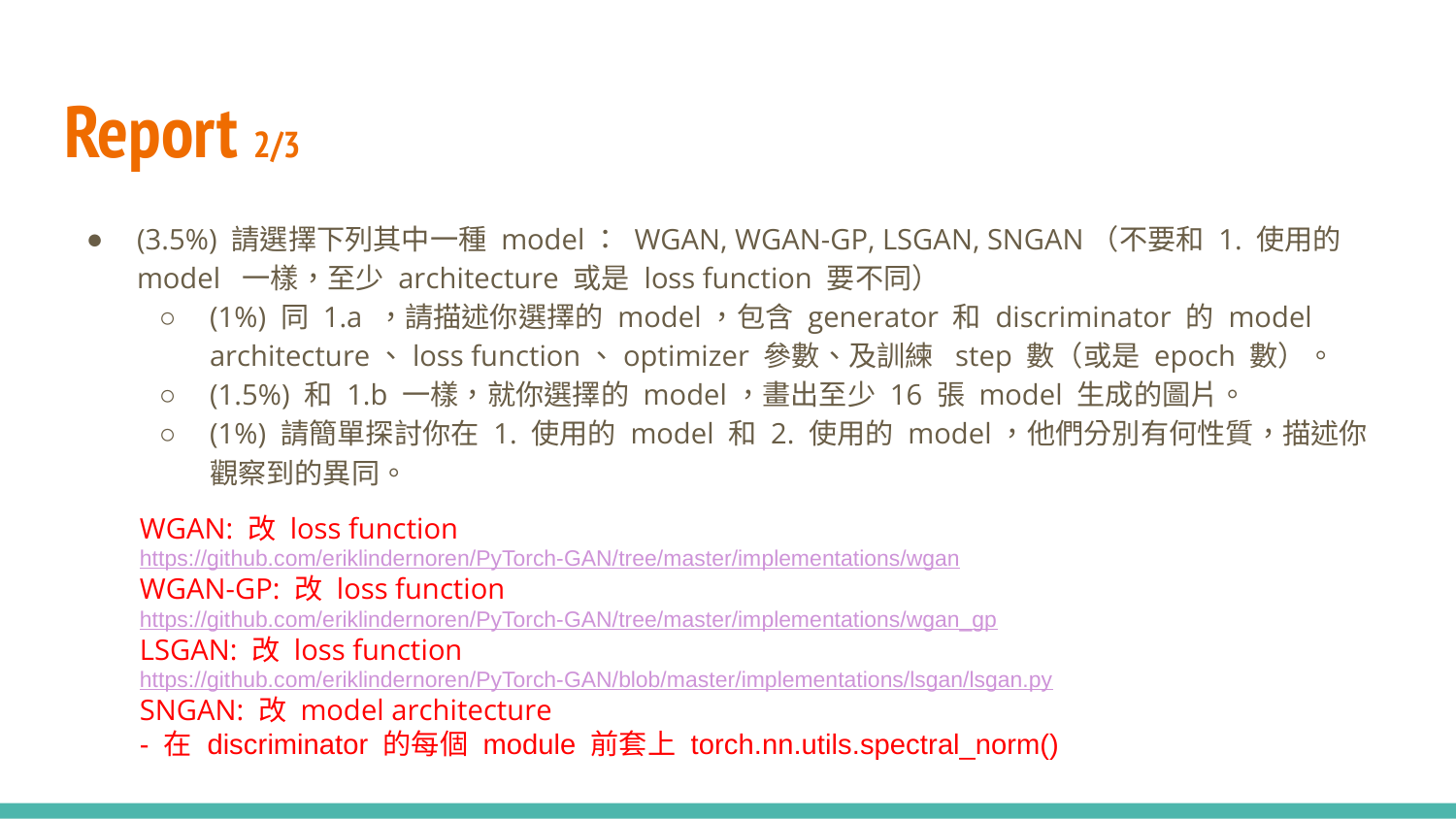

# Report 2/3

(3.5%) 請選擇下列其中一種 model： WGAN, WGAN-GP, LSGAN, SNGAN（不要和 1. 使用的model  一樣，至少 architecture 或是 loss function 要不同）
(1%) 同 1.a ，請描述你選擇的 model，包含 generator 和 discriminator 的 model architecture、loss function、optimizer 參數、及訓練  step 數（或是 epoch 數）。
(1.5%) 和 1.b 一樣，就你選擇的 model，畫出至少 16 張 model 生成的圖片。
(1%) 請簡單探討你在 1. 使用的 model 和 2. 使用的 model，他們分別有何性質，描述你觀察到的異同。

WGAN: 改 loss function   https://github.com/eriklindernoren/PyTorch-GAN/tree/master/implementations/wgan
WGAN-GP: 改 loss function
https://github.com/eriklindernoren/PyTorch-GAN/tree/master/implementations/wgan_gp
LSGAN: 改 loss function
https://github.com/eriklindernoren/PyTorch-GAN/blob/master/implementations/lsgan/lsgan.py
SNGAN: 改 model architecture
- 在 discriminator 的每個 module 前套上 torch.nn.utils.spectral_norm()